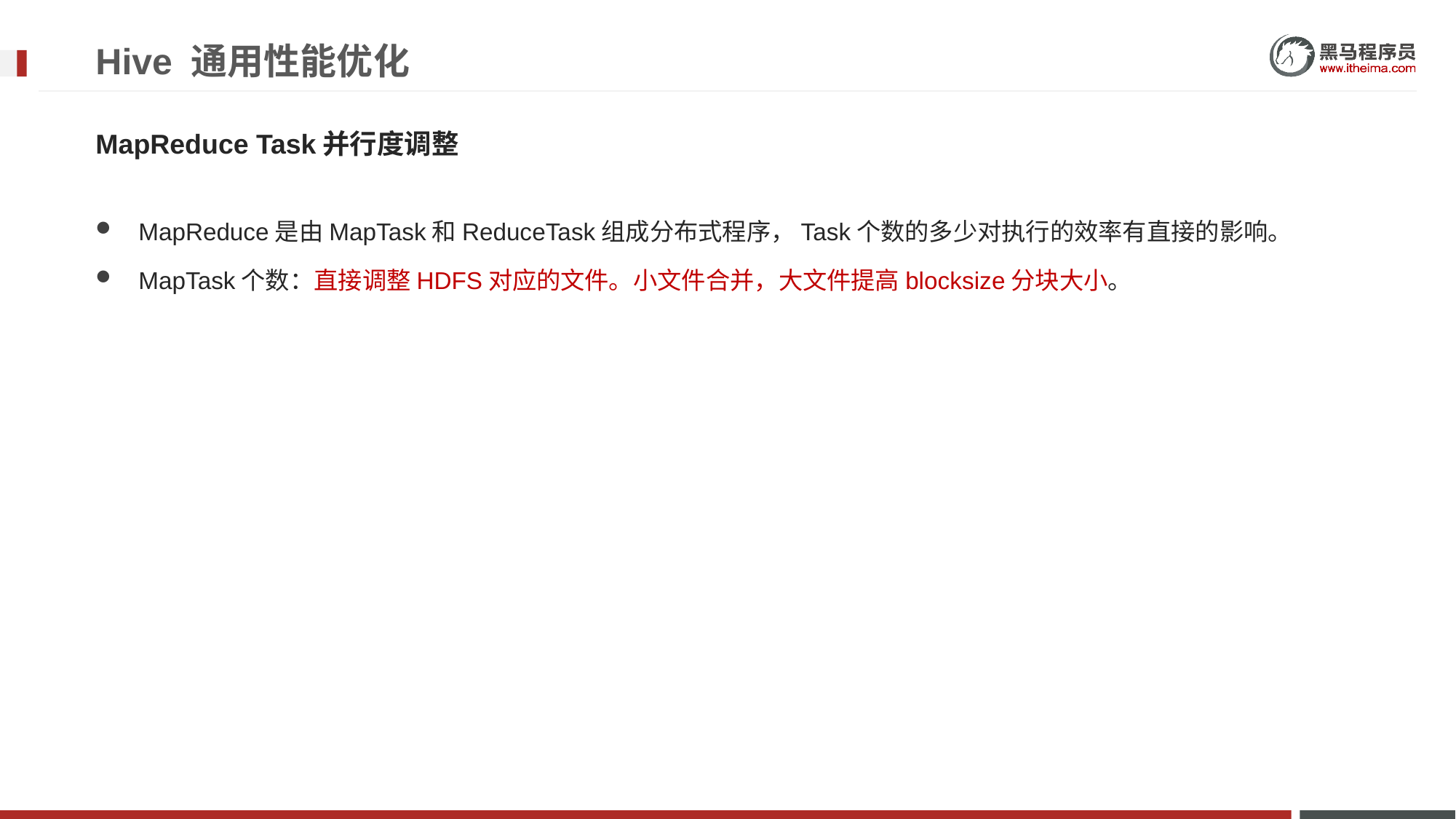

# Hive 通用性能优化
MapReduce Task并行度调整
MapReduce是由MapTask和ReduceTask组成分布式程序，Task个数的多少对执行的效率有直接的影响。
MapTask个数：直接调整HDFS对应的文件。小文件合并，大文件提高blocksize分块大小。